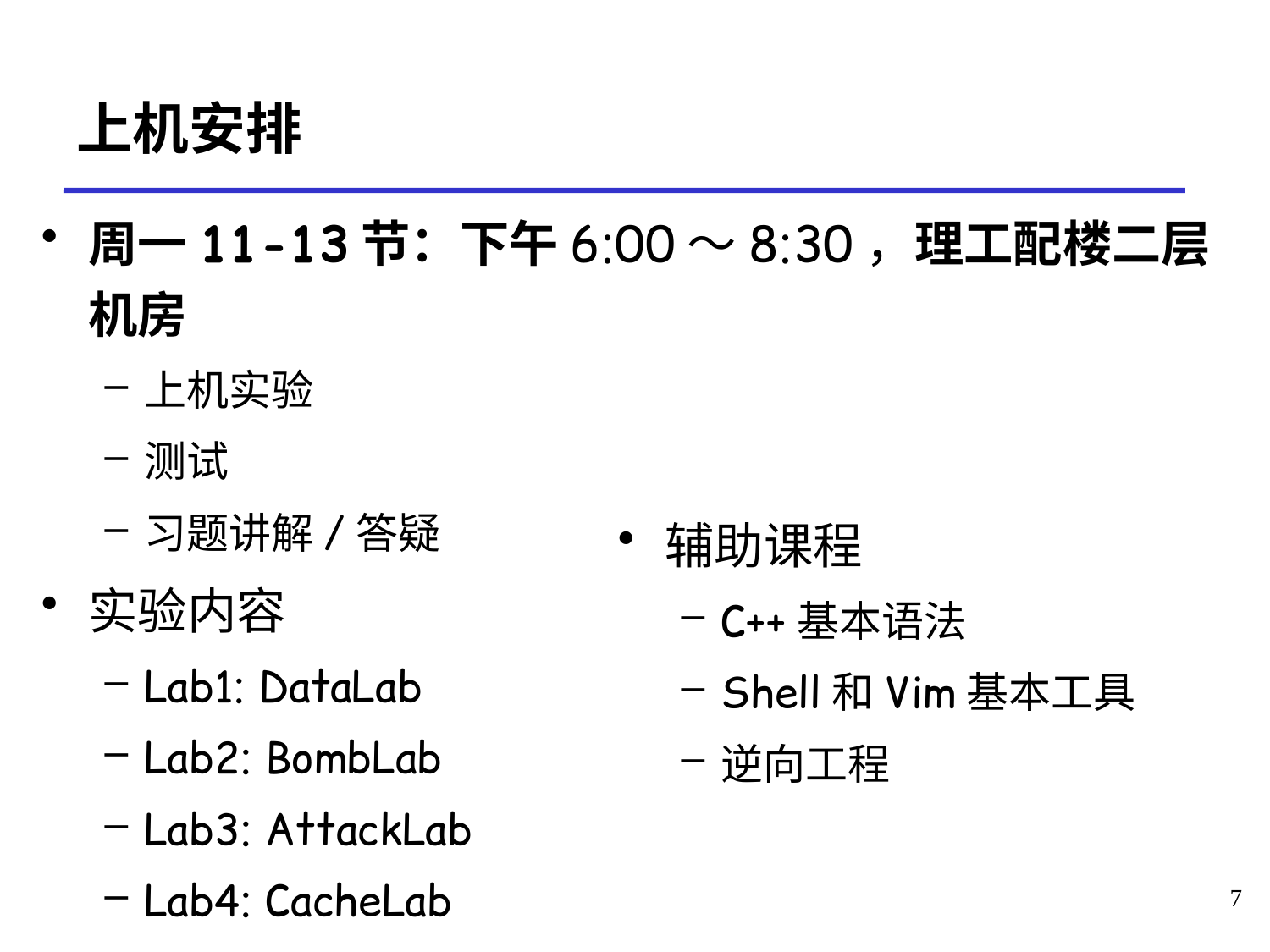

# 上机安排
周一11-13节：下午6:00～8:30，理工配楼二层机房
上机实验
测试
习题讲解/答疑
实验内容
Lab1: DataLab
Lab2: BombLab
Lab3: AttackLab
Lab4: CacheLab
辅助课程
C++基本语法
Shell和Vim基本工具
逆向工程
7